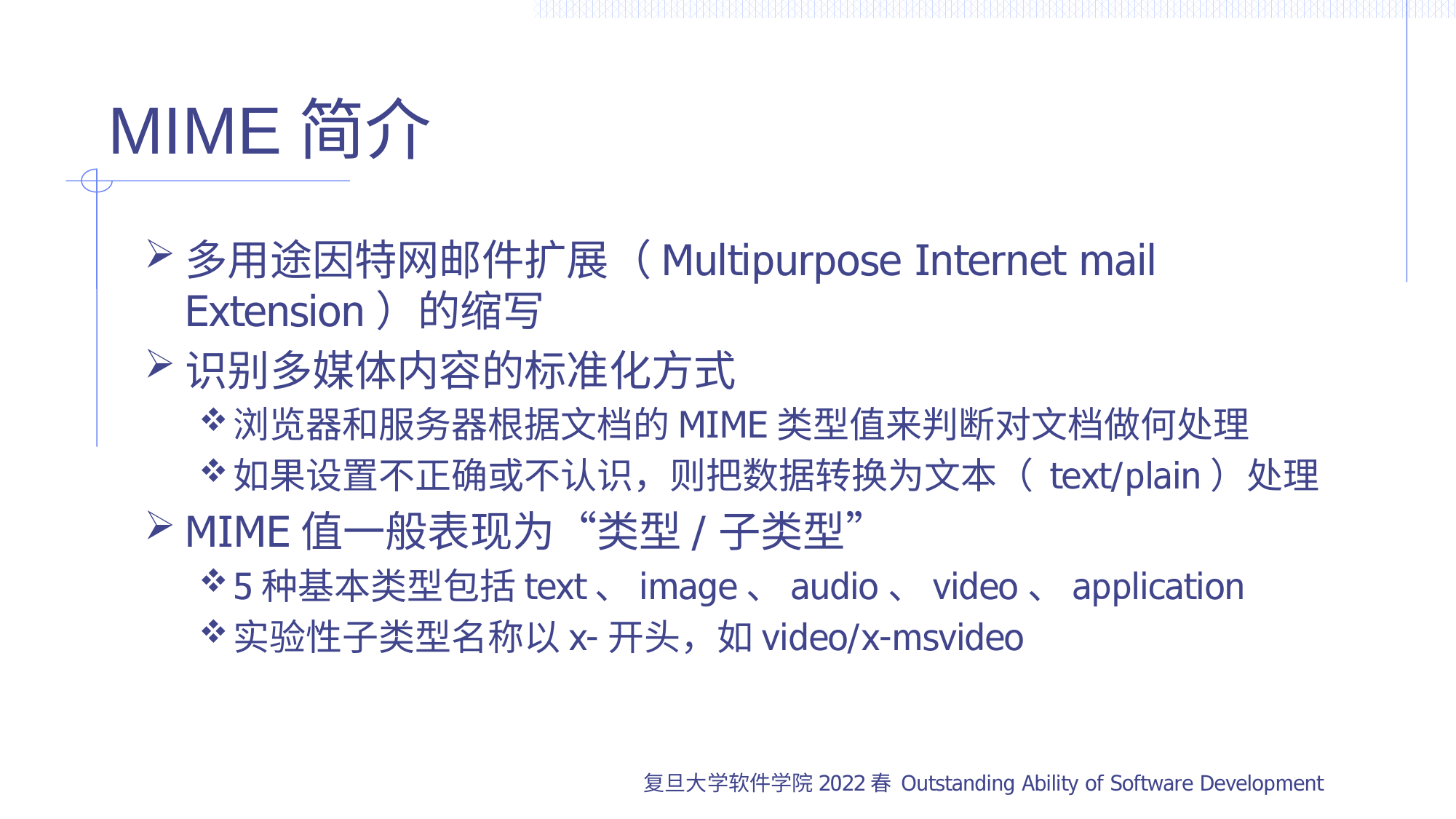

# MIME简介
多用途因特网邮件扩展（Multipurpose Internet mail Extension）的缩写
识别多媒体内容的标准化方式
浏览器和服务器根据文档的MIME类型值来判断对文档做何处理
如果设置不正确或不认识，则把数据转换为文本（ text/plain）处理
MIME值一般表现为“类型/子类型”
5种基本类型包括text、image、audio、video、application
实验性子类型名称以x-开头，如video/x-msvideo